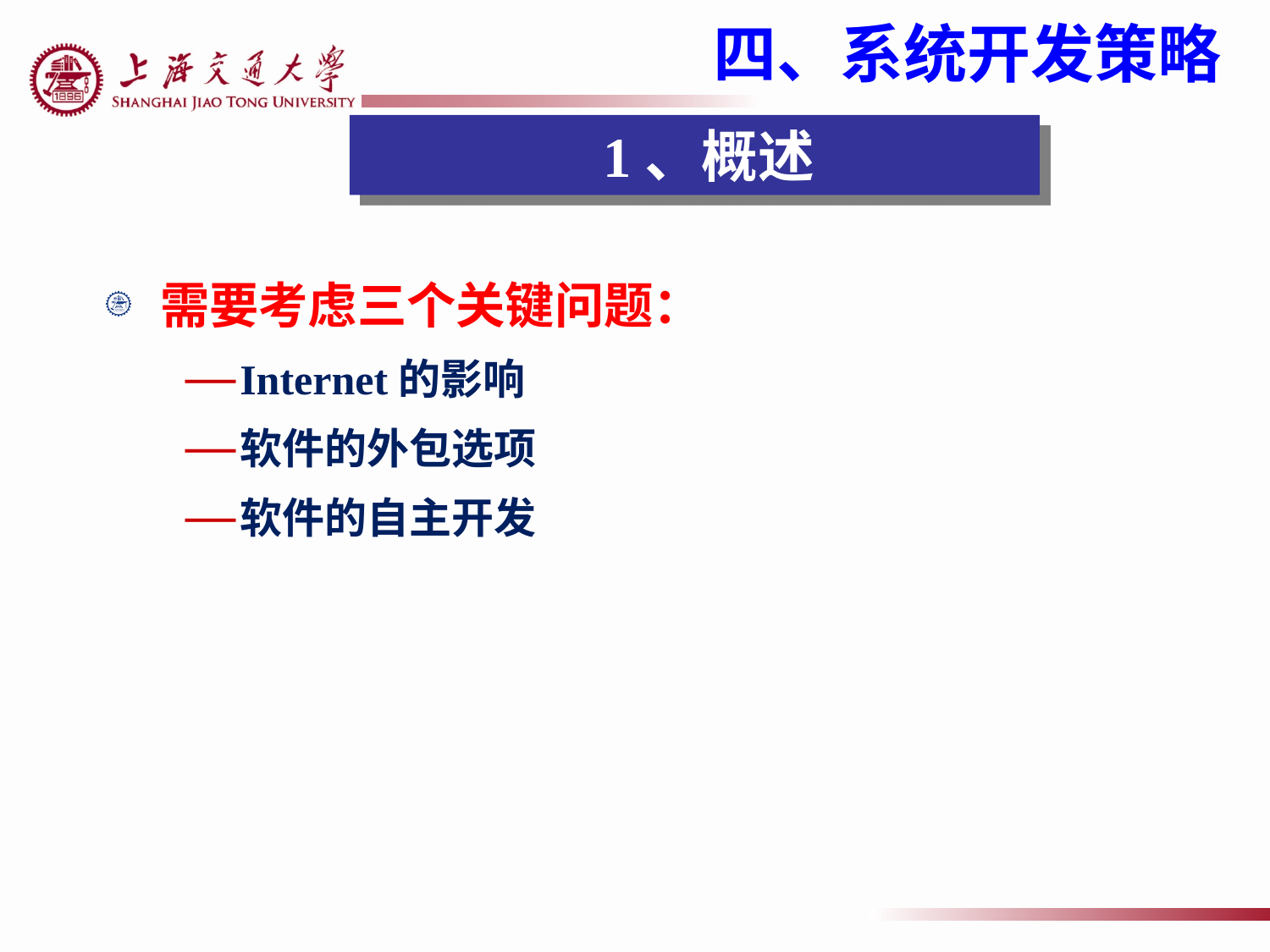

四、系统开发策略
  1、概述
需要考虑三个关键问题：
Internet的影响
软件的外包选项
软件的自主开发